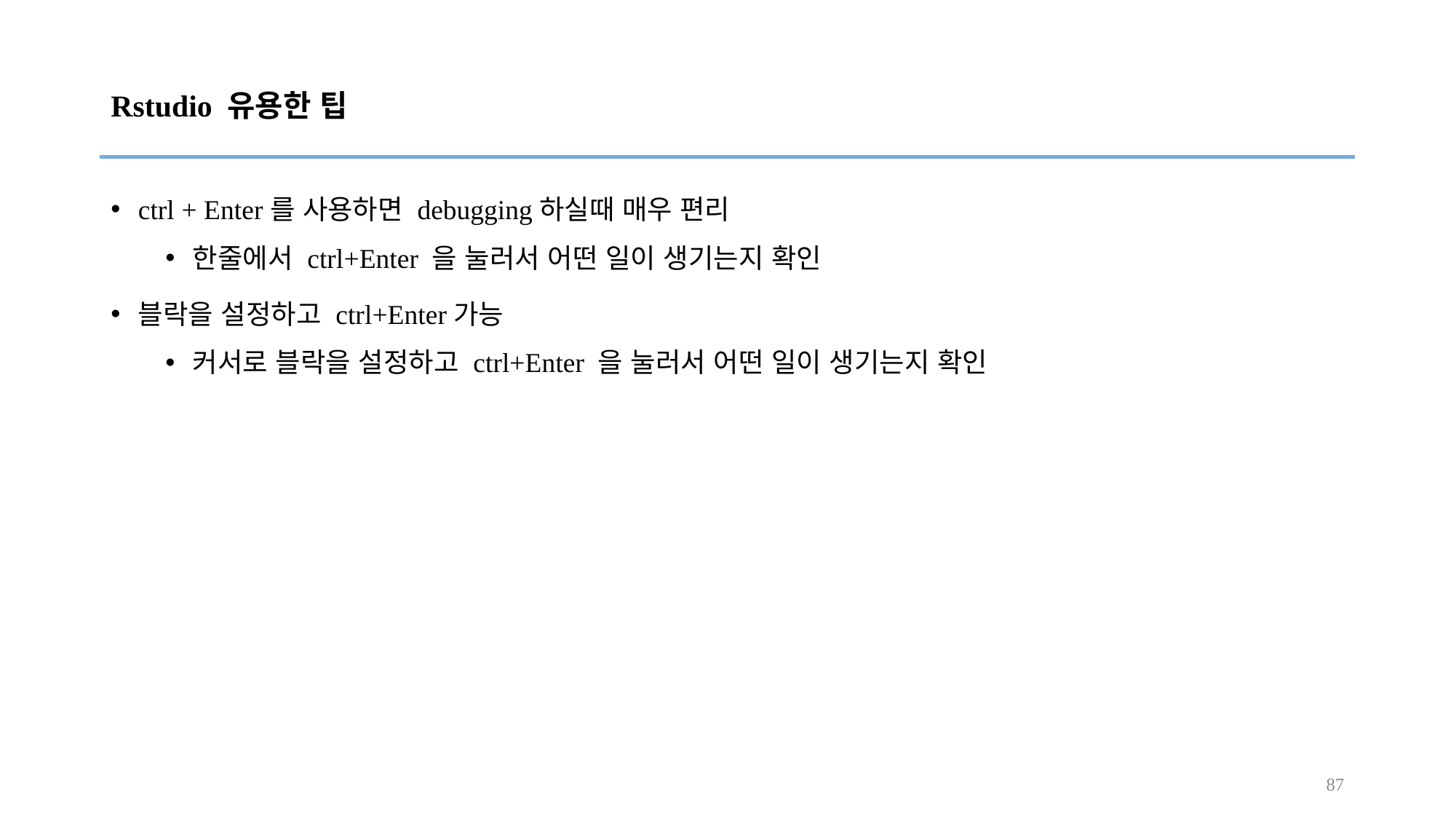

# Rstudio 유용한 팁
ctrl + Enter를 사용하면 debugging하실때 매우 편리
한줄에서 ctrl+Enter 을 눌러서 어떤 일이 생기는지 확인
블락을 설정하고 ctrl+Enter가능
커서로 블락을 설정하고 ctrl+Enter 을 눌러서 어떤 일이 생기는지 확인

87